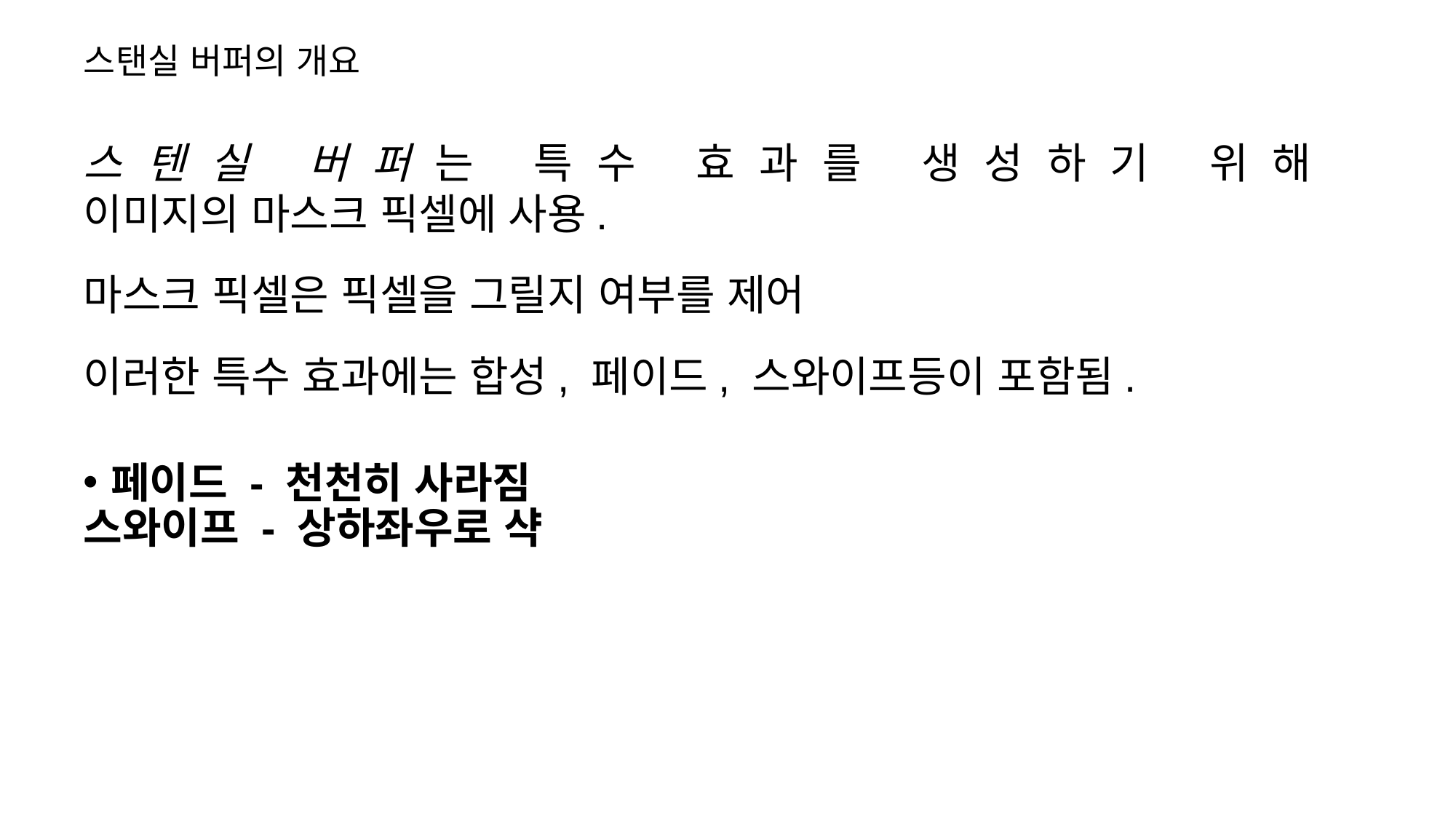

# 스탠실 버퍼의 개요

스텐실 버퍼는 특수 효과를 생성하기 위해
이미지의 마스크 픽셀에 사용.
마스크 픽셀은 픽셀을 그릴지 여부를 제어
이러한 특수 효과에는 합성, 페이드, 스와이프등이 포함됨.

페이드 - 천천히 사라짐
스와이프 - 상하좌우로 샥